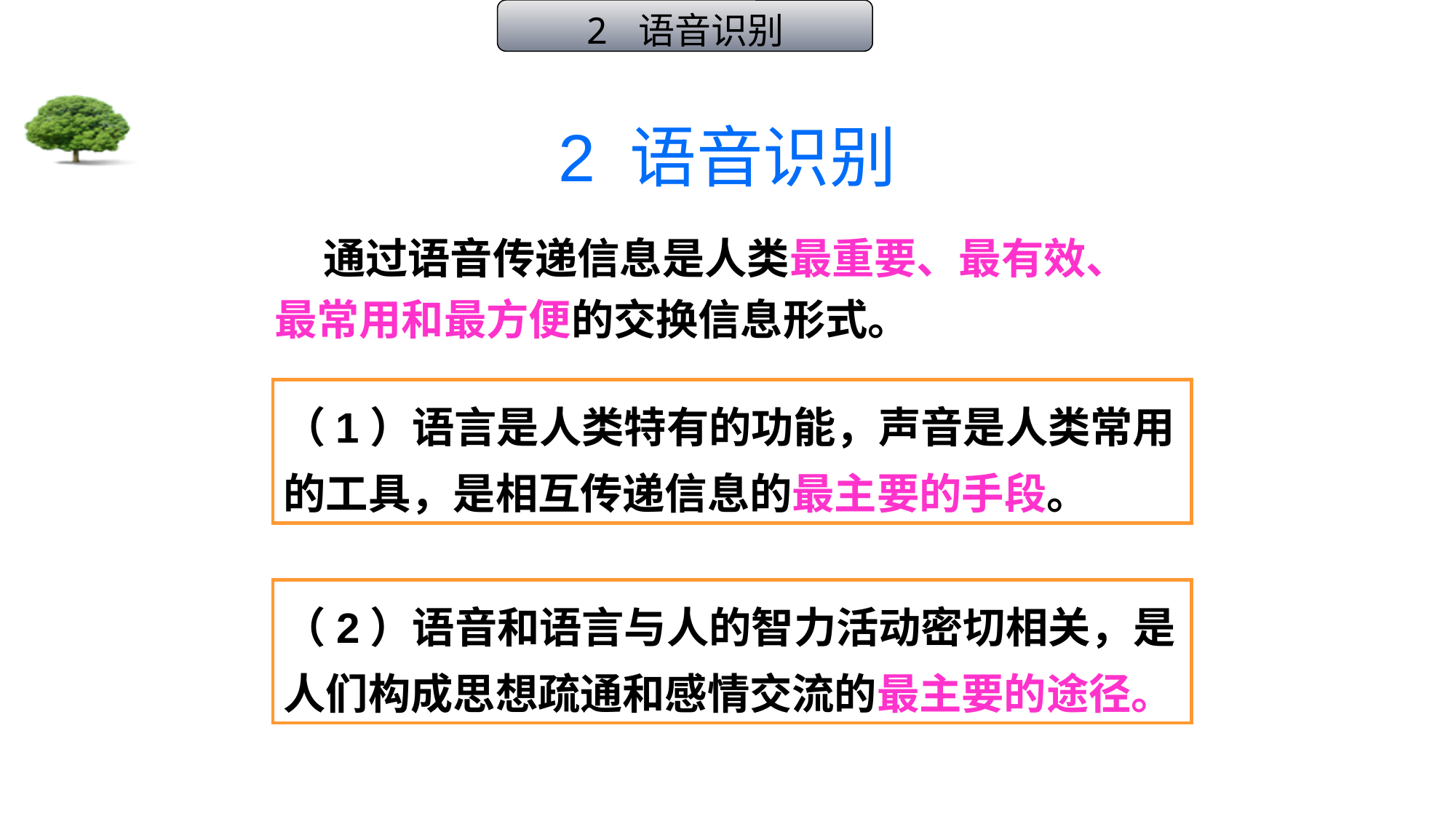

2 语音识别

# 2 语音识别
    通过语音传递信息是人类最重要、最有效、最常用和最方便的交换信息形式。
（1）语言是人类特有的功能，声音是人类常用的工具，是相互传递信息的最主要的手段。
（2）语音和语言与人的智力活动密切相关，是人们构成思想疏通和感情交流的最主要的途径。